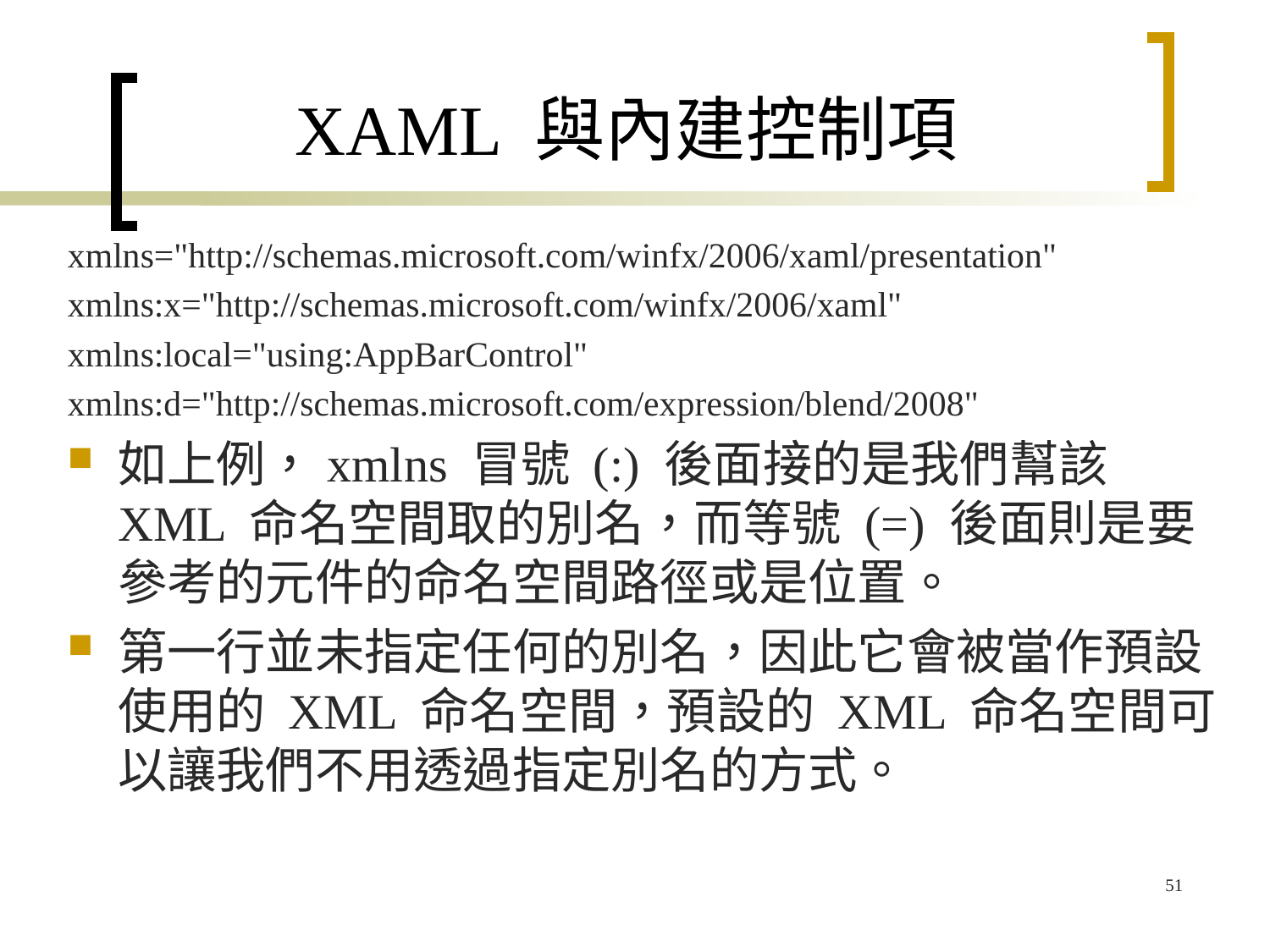

# XAML 與內建控制項
xmlns="http://schemas.microsoft.com/winfx/2006/xaml/presentation"
xmlns:x="http://schemas.microsoft.com/winfx/2006/xaml"
xmlns:local="using:AppBarControl"
xmlns:d="http://schemas.microsoft.com/expression/blend/2008"
如上例，xmlns 冒號 (:) 後面接的是我們幫該 XML 命名空間取的別名，而等號 (=) 後面則是要參考的元件的命名空間路徑或是位置。
第一行並未指定任何的別名，因此它會被當作預設使用的 XML 命名空間，預設的 XML 命名空間可以讓我們不用透過指定別名的方式。
51